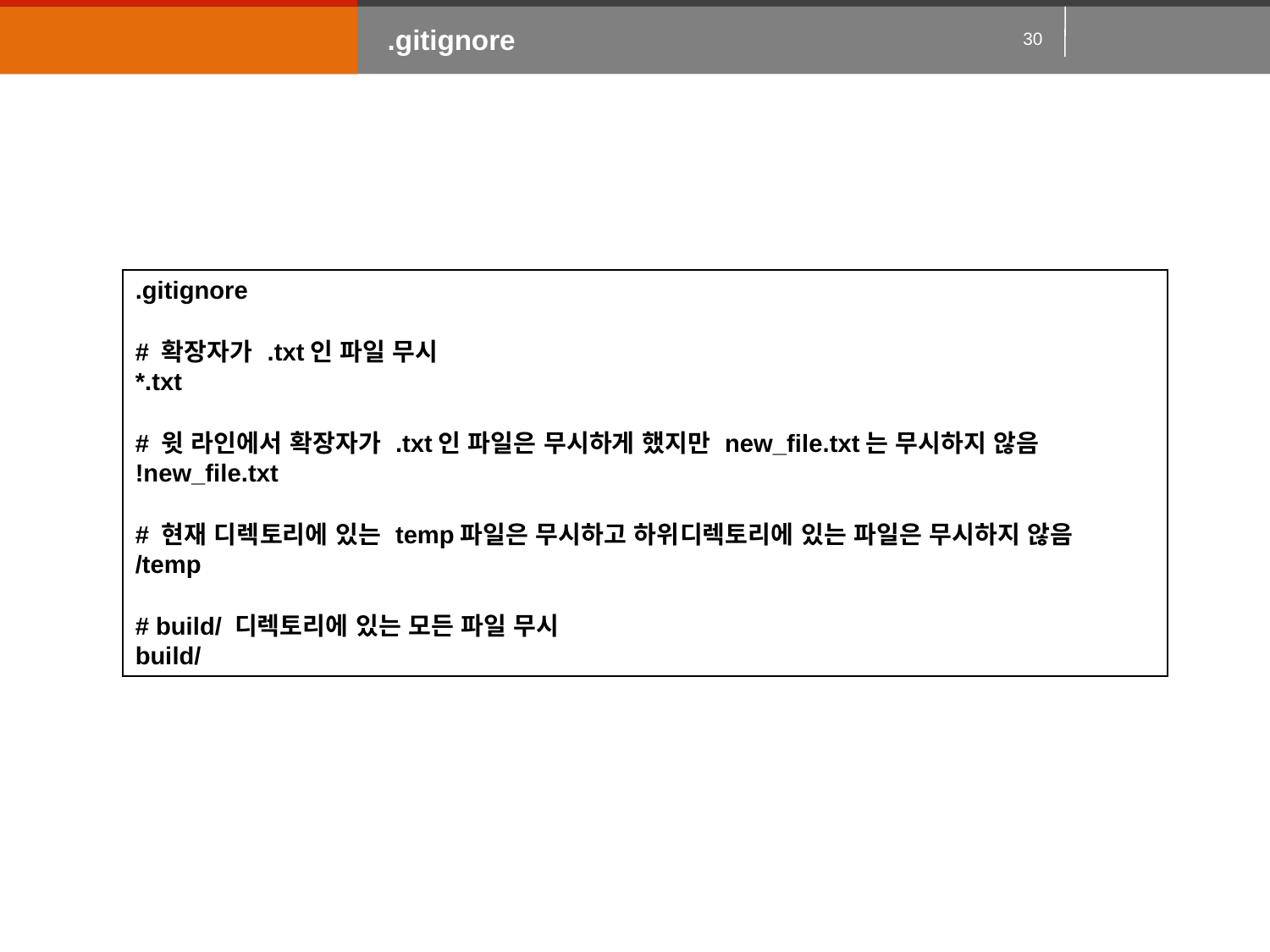

.gitignore
| .gitignore # 확장자가 .txt인 파일 무시 \*.txt # 윗 라인에서 확장자가 .txt인 파일은 무시하게 했지만 new\_file.txt는 무시하지 않음 !new\_file.txt # 현재 디렉토리에 있는 temp파일은 무시하고 하위디렉토리에 있는 파일은 무시하지 않음 /temp # build/ 디렉토리에 있는 모든 파일 무시 build/ |
| --- |